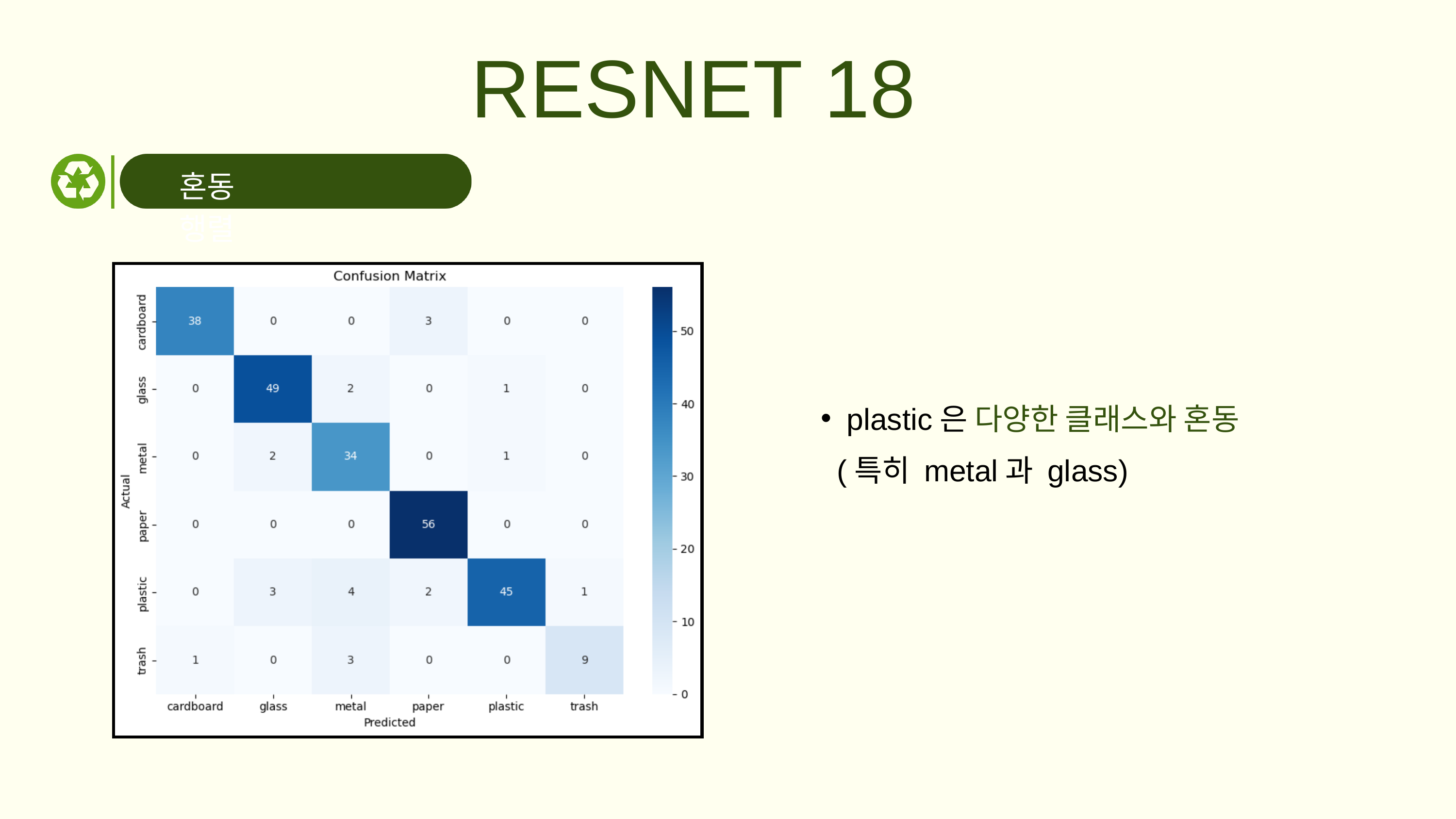

RESNET 18

혼동 행렬

plastic은 다양한 클래스와 혼동
     (특히 metal과 glass)